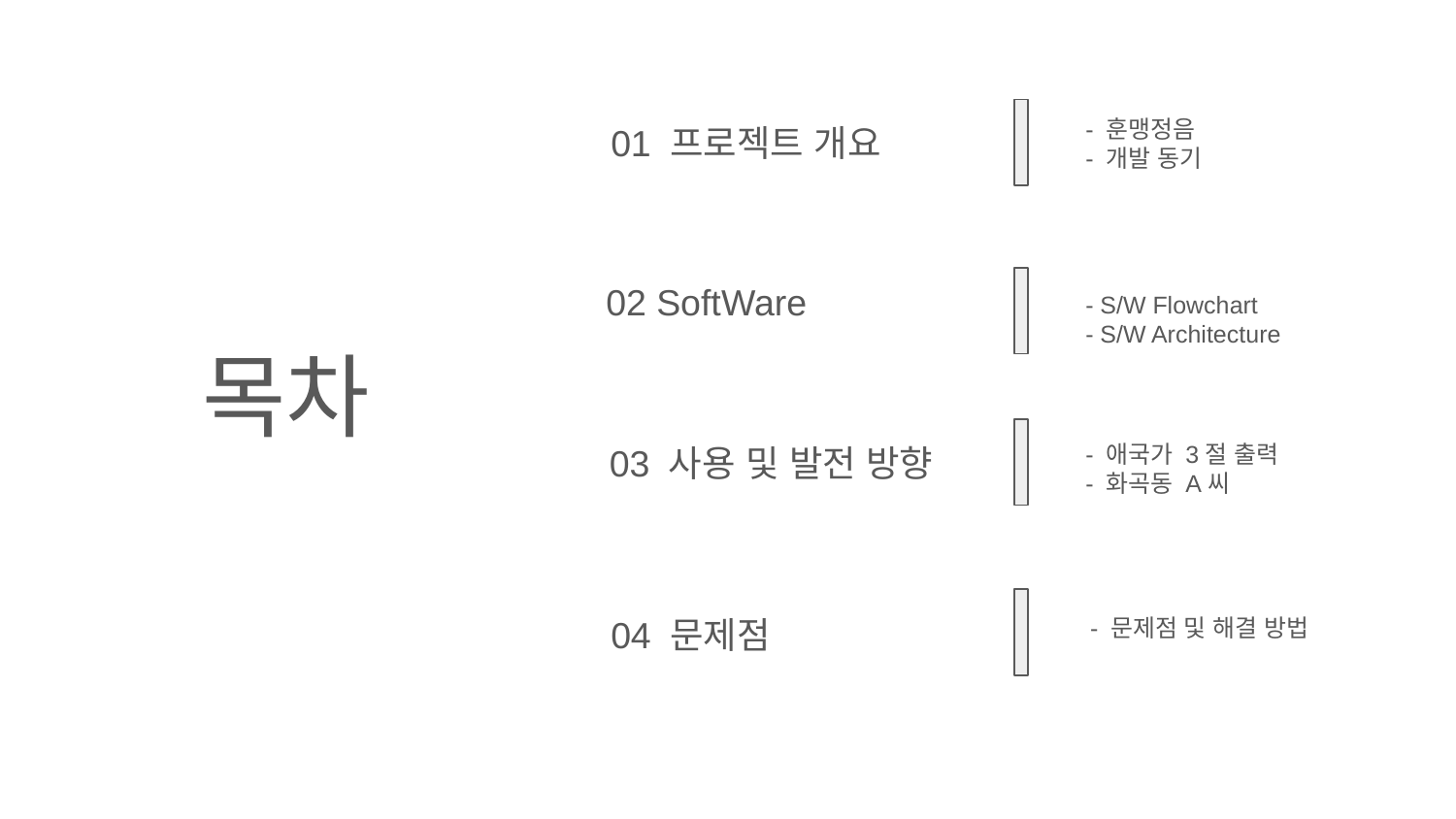

- 훈맹정음
- 개발 동기

01 프로젝트 개요
02 SoftWare

- S/W Flowchart
- S/W Architecture

# 목차

- 애국가 3절 출력
- 화곡동 A씨
03 사용 및 발전 방향

04 문제점
- 문제점 및 해결 방법